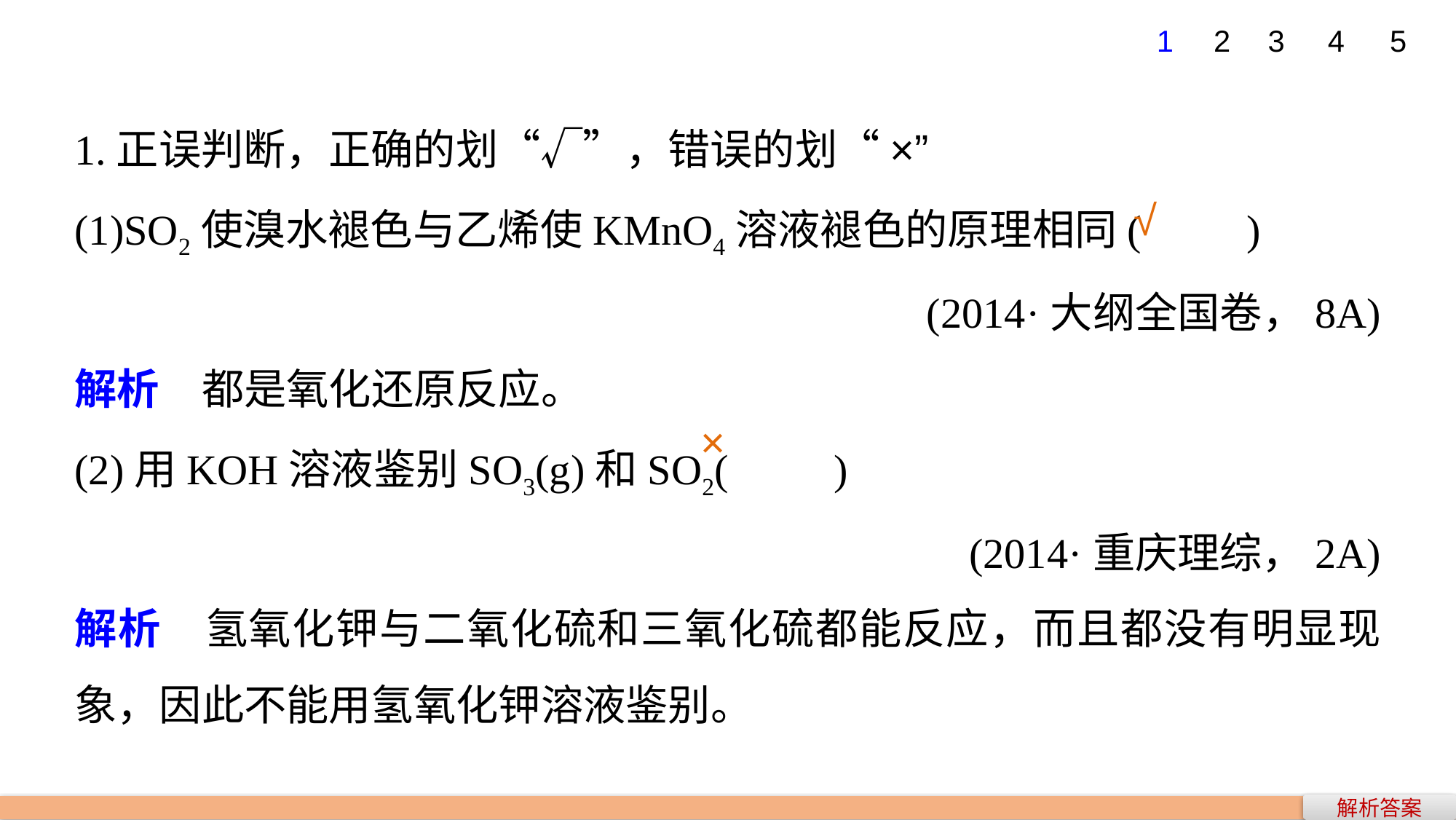

5
1
2
3
4
1.正误判断，正确的划“√”，错误的划“×”
(1)SO2使溴水褪色与乙烯使KMnO4溶液褪色的原理相同(　　)
(2014·大纲全国卷，8A)
解析　都是氧化还原反应。
(2)用KOH溶液鉴别SO3(g)和SO2(　　)
(2014·重庆理综，2A)
解析　氢氧化钾与二氧化硫和三氧化硫都能反应，而且都没有明显现象，因此不能用氢氧化钾溶液鉴别。
√
×
解析答案